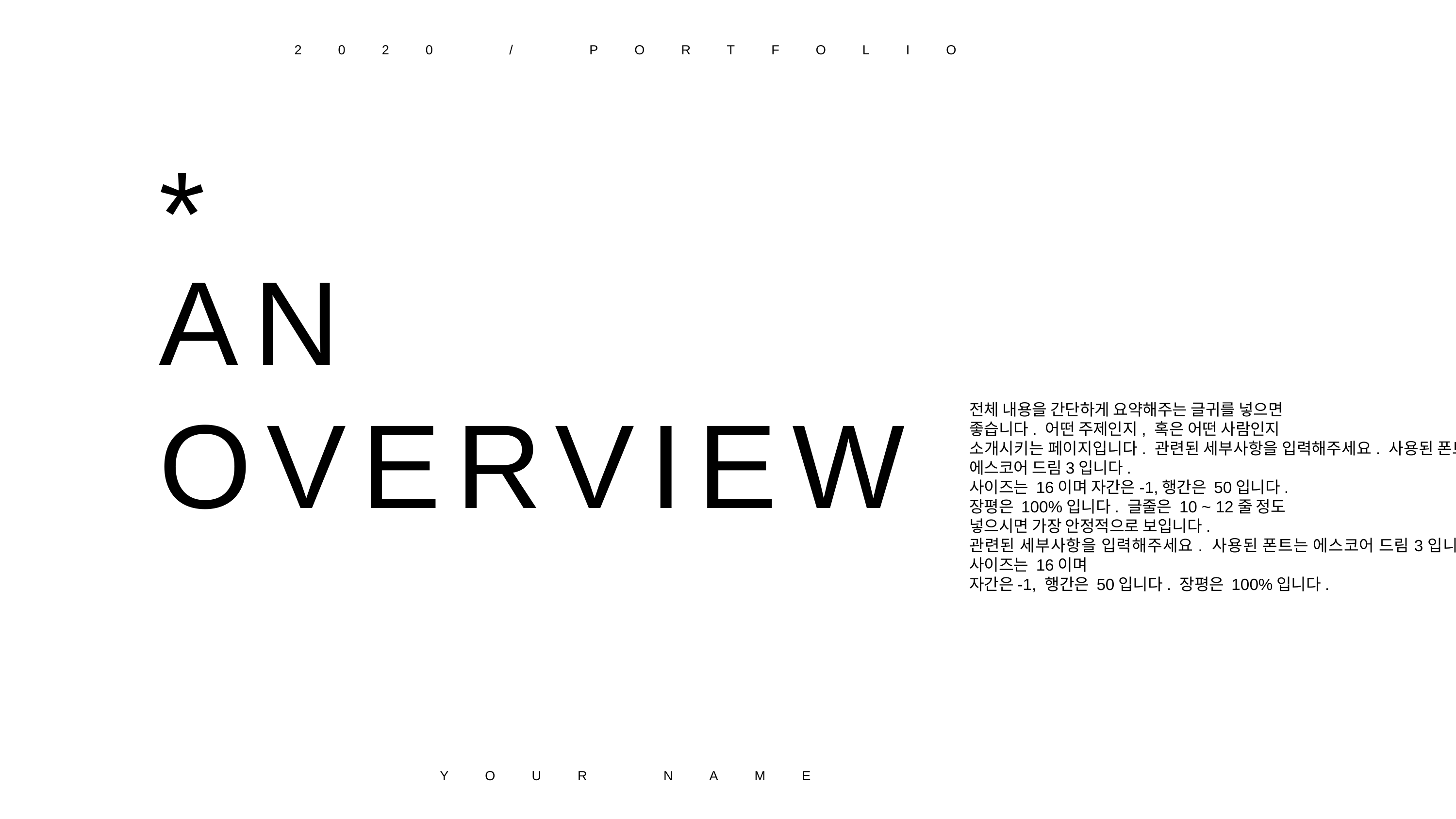

2020 / PORTFOLIO
*
AN
OVERVIEW
전체 내용을 간단하게 요약해주는 글귀를 넣으면
좋습니다. 어떤 주제인지, 혹은 어떤 사람인지
소개시키는 페이지입니다. 관련된 세부사항을 입력해주세요. 사용된 폰트는 에스코어 드림3입니다.
사이즈는 16이며 자간은-1,행간은 50입니다.
장평은 100%입니다. 글줄은 10 ~ 12줄 정도
넣으시면 가장 안정적으로 보입니다.
관련된 세부사항을 입력해주세요. 사용된 폰트는 에스코어 드림3입니다. 사이즈는 16이며
자간은-1, 행간은 50입니다. 장평은 100%입니다.
YOUR NAME